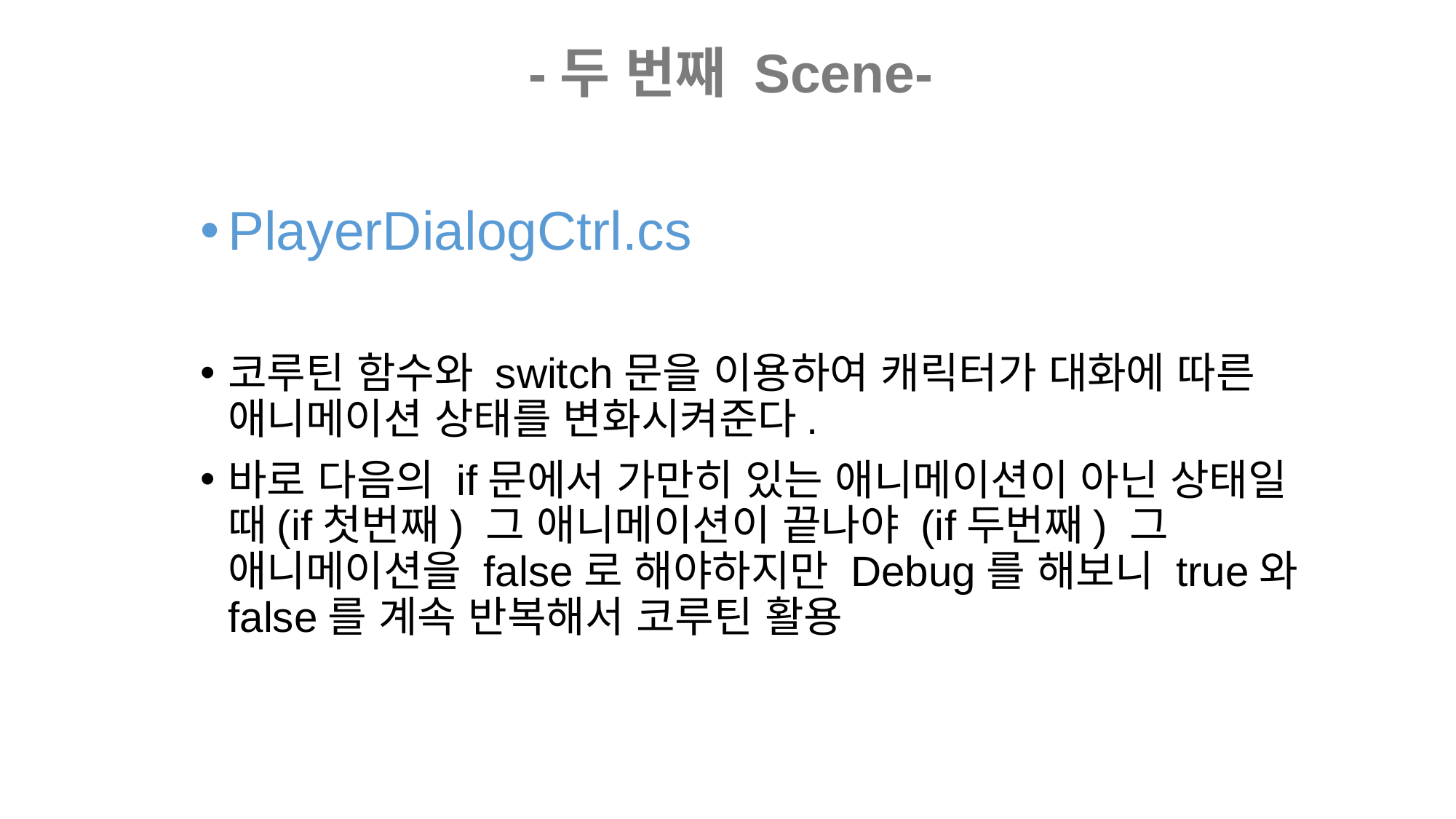

-두 번째 Scene-
PlayerDialogCtrl.cs

코루틴 함수와 switch문을 이용하여 캐릭터가 대화에 따른 애니메이션 상태를 변화시켜준다.
바로 다음의 if문에서 가만히 있는 애니메이션이 아닌 상태일 때(if첫번째) 그 애니메이션이 끝나야 (if두번째) 그 애니메이션을 false로 해야하지만 Debug를 해보니 true와 false를 계속 반복해서 코루틴 활용